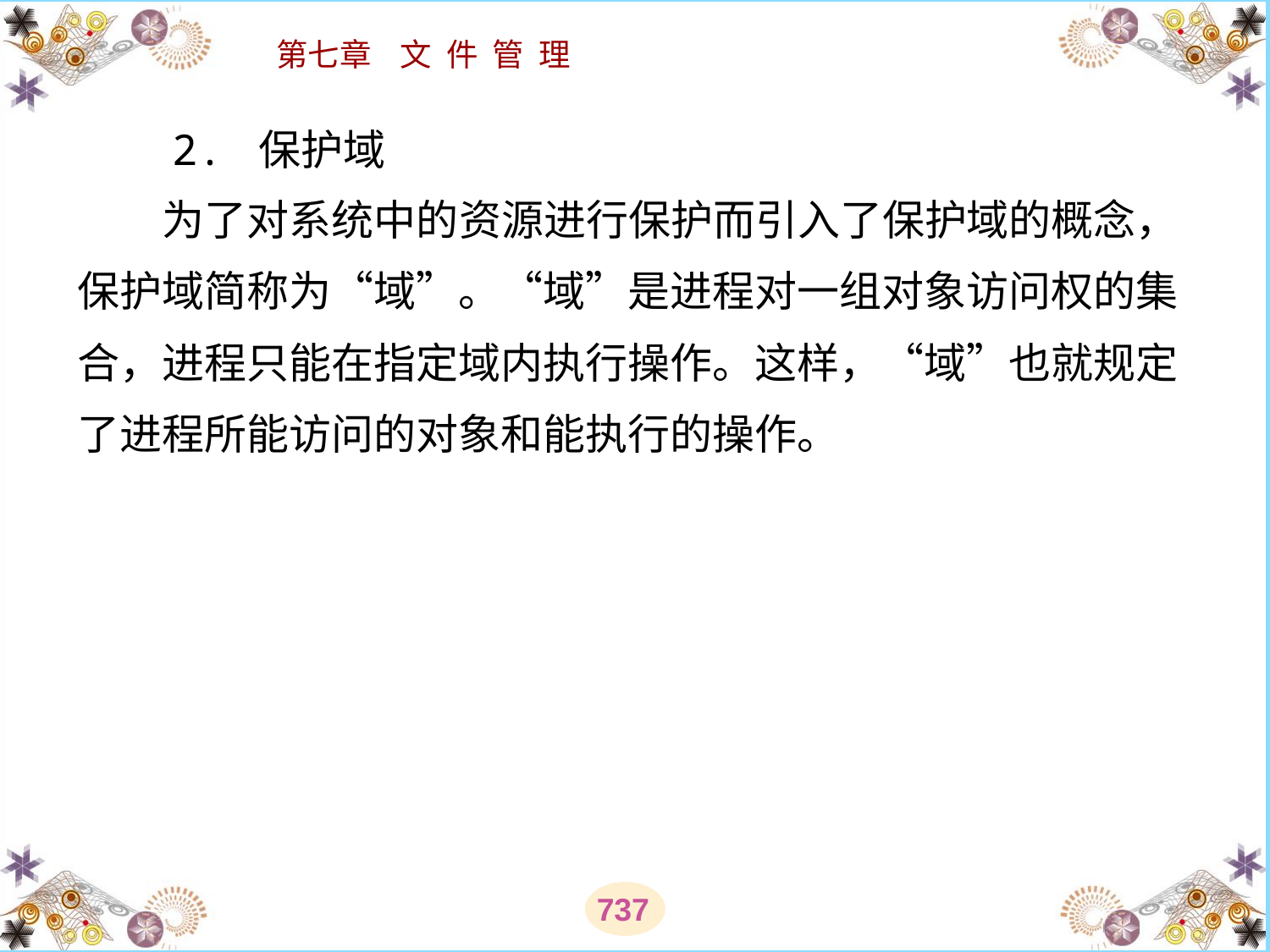

# 2. 保护域 　　为了对系统中的资源进行保护而引入了保护域的概念，保护域简称为“域”。“域”是进程对一组对象访问权的集合，进程只能在指定域内执行操作。这样，“域”也就规定了进程所能访问的对象和能执行的操作。